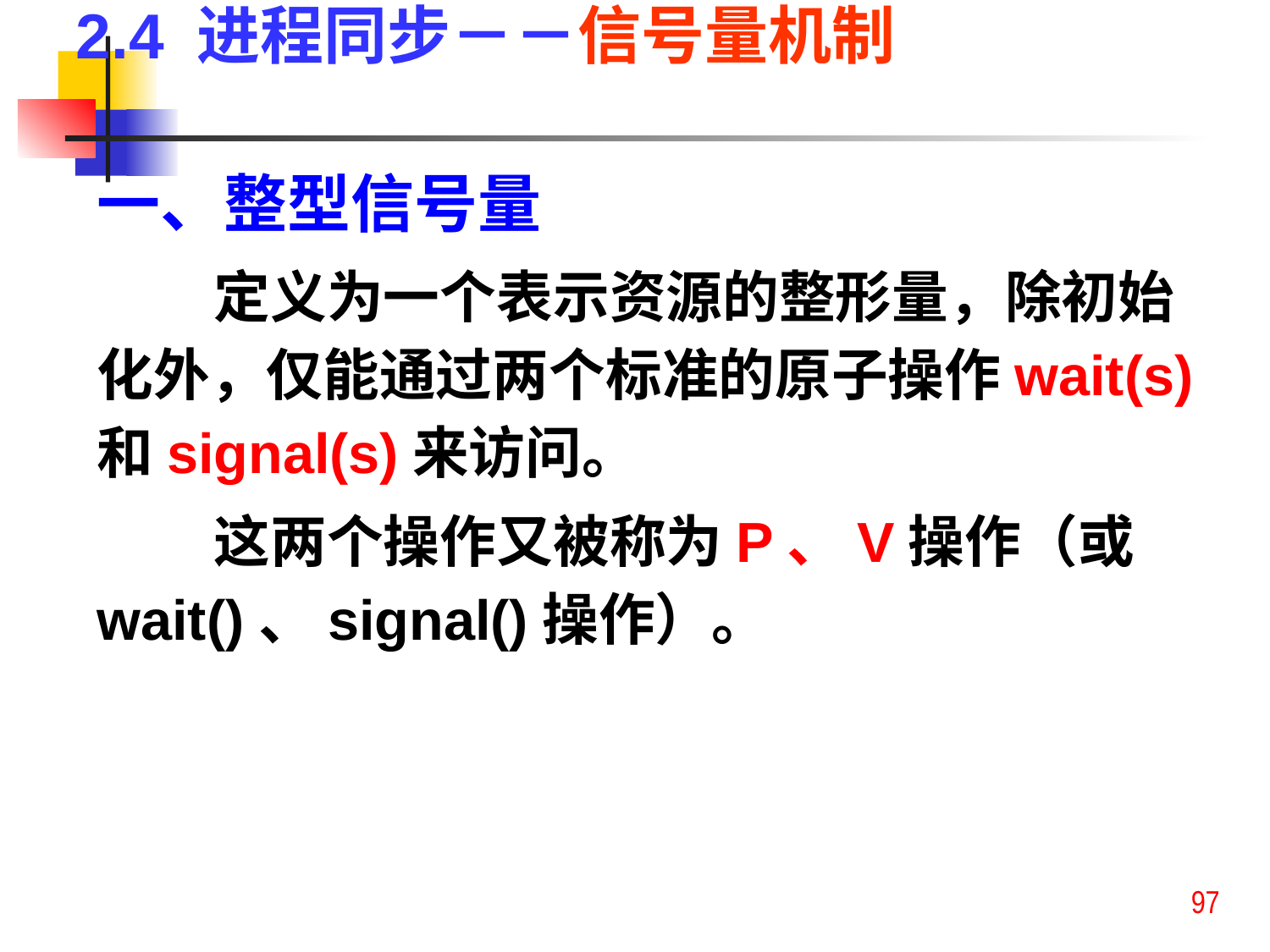

2.4 进程同步－－信号量机制
一、整型信号量
        定义为一个表示资源的整形量，除初始化外，仅能通过两个标准的原子操作wait(s)和signal(s)来访问。
        这两个操作又被称为P、V操作（或wait()、signal()操作）。
97